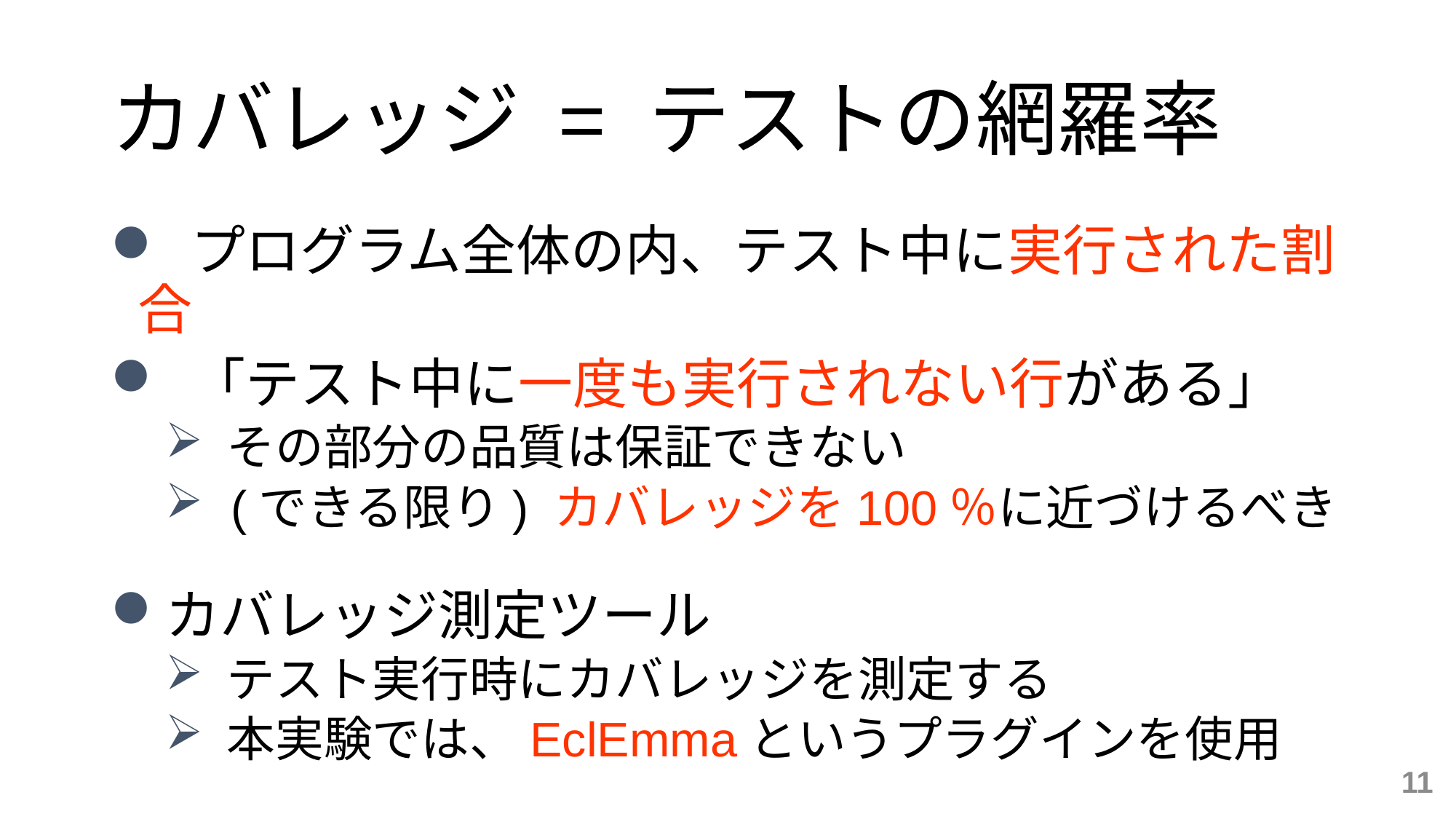

# カバレッジ = テストの網羅率
 プログラム全体の内、テスト中に実行された割合
 「テスト中に一度も実行されない行がある」
 その部分の品質は保証できない
  (できる限り) カバレッジを100％に近づけるべき

カバレッジ測定ツール
 テスト実行時にカバレッジを測定する
 本実験では、EclEmmaというプラグインを使用
11